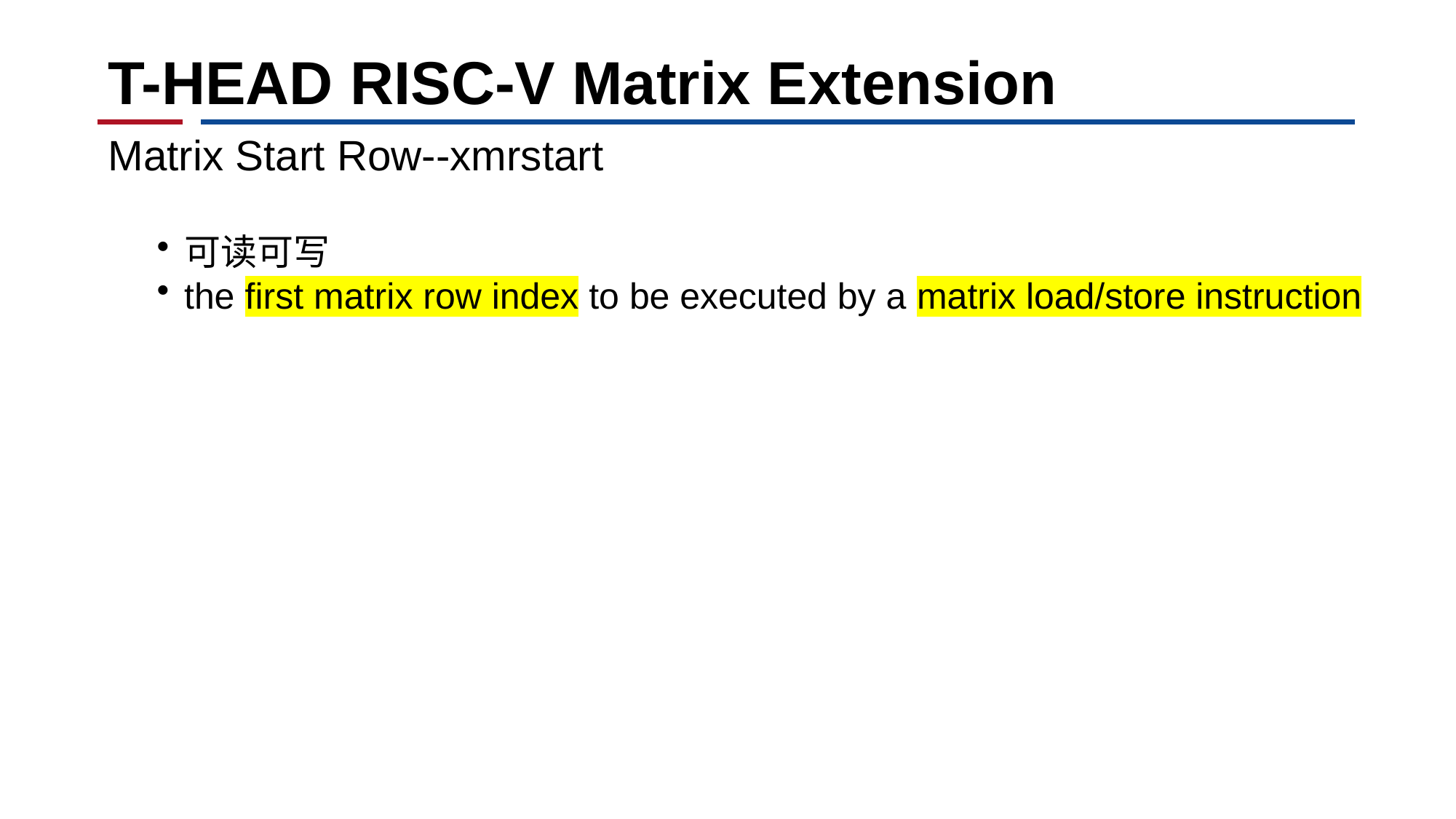

# T-HEAD RISC-V Matrix Extension

Matrix Start Row--xmrstart

可读可写
the first matrix row index to be executed by a matrix load/store instruction